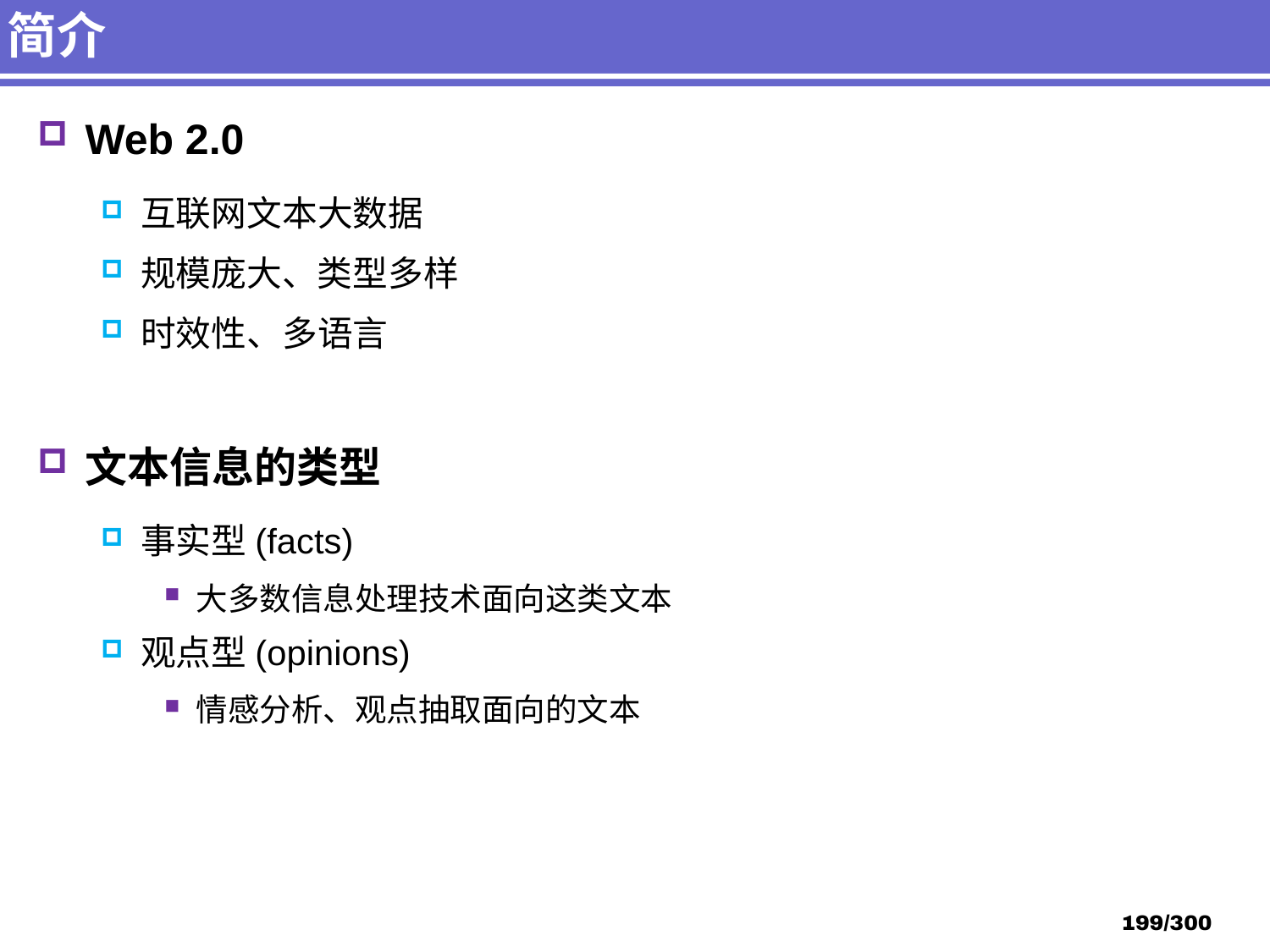

# 简介
Web 2.0
互联网文本大数据
规模庞大、类型多样
时效性、多语言

文本信息的类型
事实型(facts)
大多数信息处理技术面向这类文本
观点型(opinions)
情感分析、观点抽取面向的文本
199/300